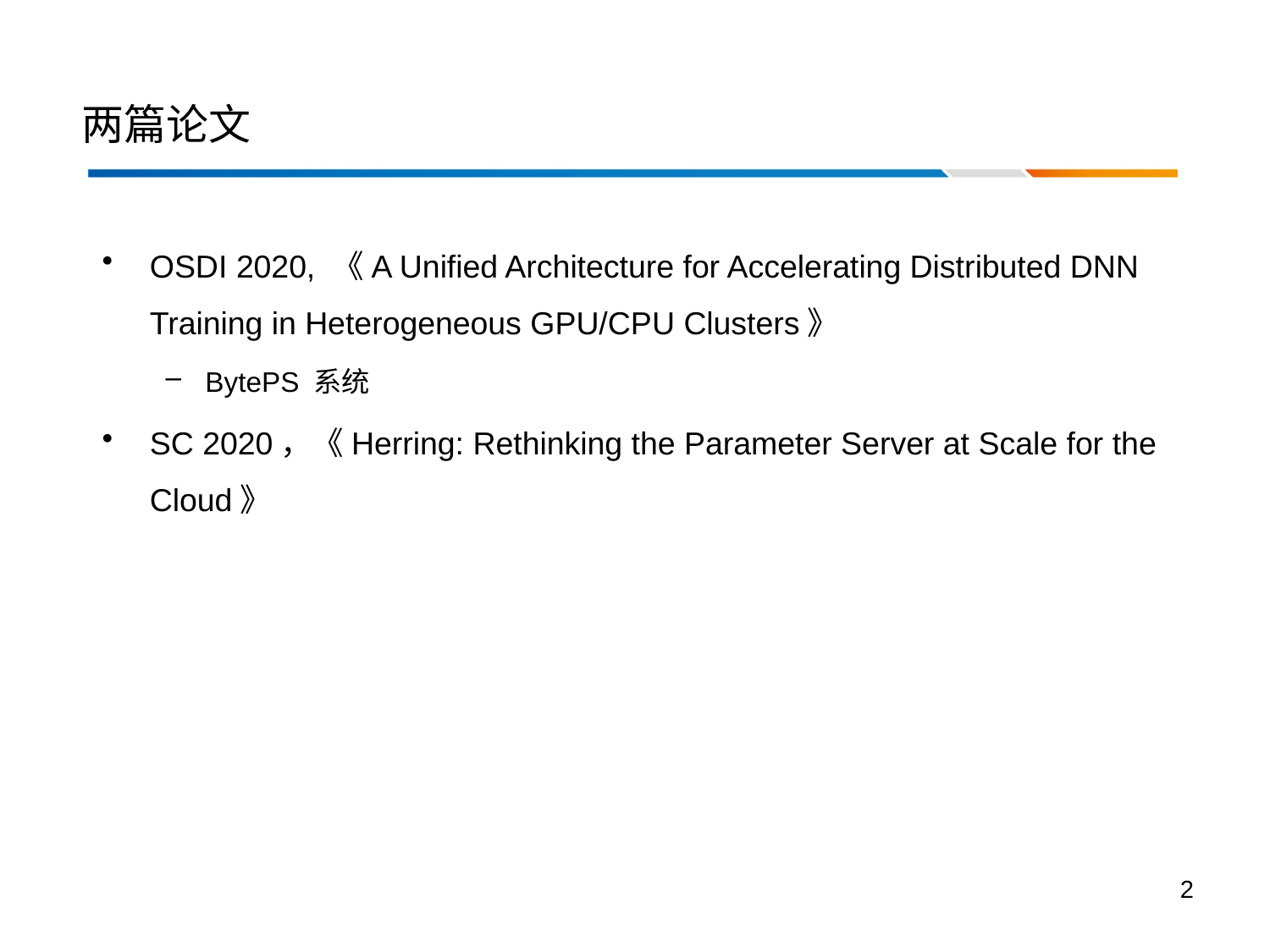

两篇论文
OSDI 2020, 《A Unified Architecture for Accelerating Distributed DNN Training in Heterogeneous GPU/CPU Clusters》
BytePS 系统
SC 2020，《Herring: Rethinking the Parameter Server at Scale for the Cloud》
2